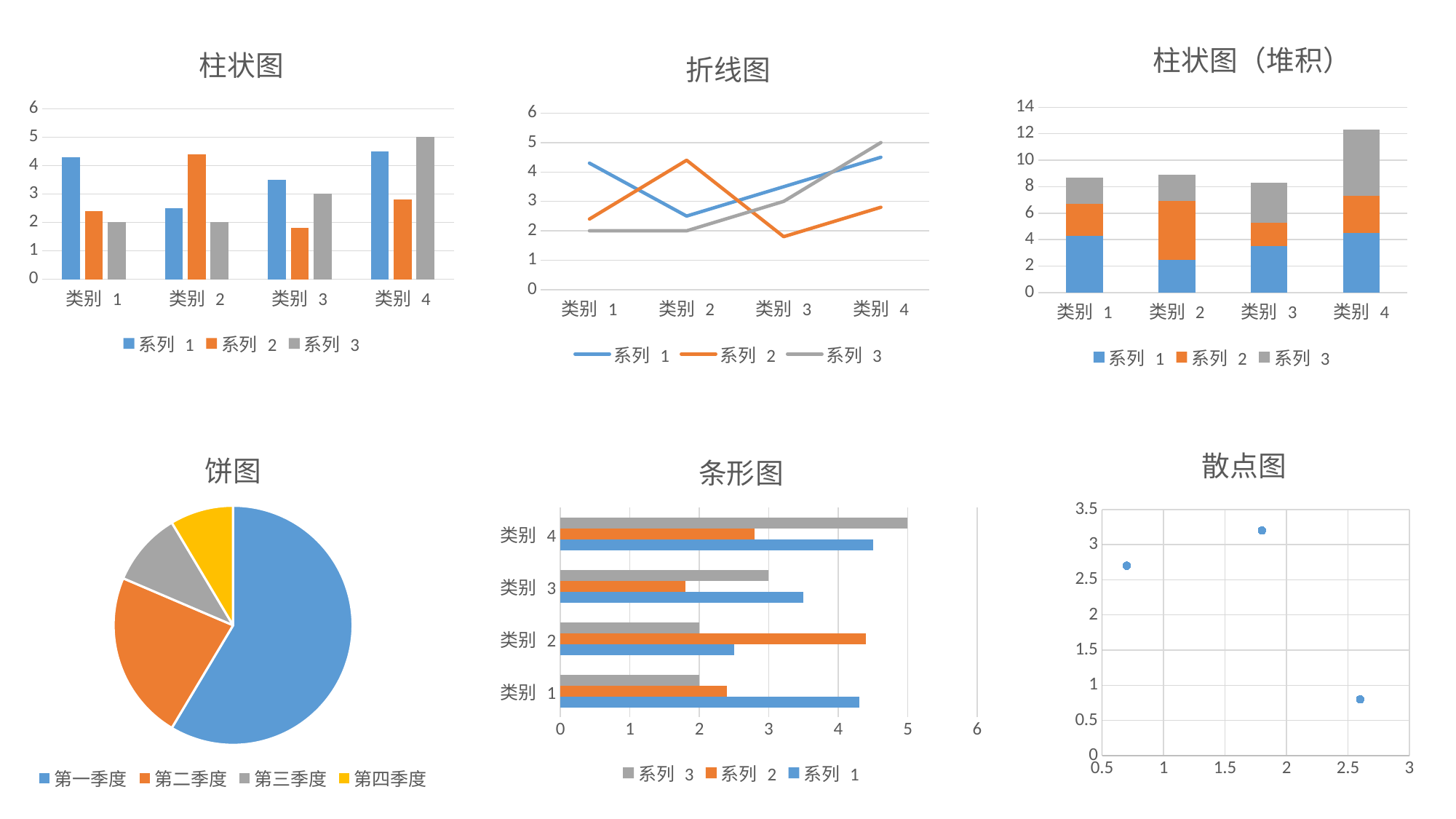

### Chart: 柱状图（堆积）

| Category | 系列 1 | 系列 2 | 系列 3 |
|---|---|---|---|
| 类别 1 | 4.3 | 2.4 | 2.0 |
| 类别 2 | 2.5 | 4.4 | 2.0 |
| 类别 3 | 3.5 | 1.8 | 3.0 |
| 类别 4 | 4.5 | 2.8 | 5.0 |

### Chart: 柱状图

| Category | 系列 1 | 系列 2 | 系列 3 |
|---|---|---|---|
| 类别 1 | 4.3 | 2.4 | 2.0 |
| 类别 2 | 2.5 | 4.4 | 2.0 |
| 类别 3 | 3.5 | 1.8 | 3.0 |
| 类别 4 | 4.5 | 2.8 | 5.0 |

### Chart: 折线图

| Category | 系列 1 | 系列 2 | 系列 3 |
|---|---|---|---|
| 类别 1 | 4.3 | 2.4 | 2.0 |
| 类别 2 | 2.5 | 4.4 | 2.0 |
| 类别 3 | 3.5 | 1.8 | 3.0 |
| 类别 4 | 4.5 | 2.8 | 5.0 |

### Chart: 散点图

| Category | Y 值 |
|---|---|

### Chart: 饼图

| Category | 销售额 |
|---|---|
| 第一季度 | 8.2 |
| 第二季度 | 3.2 |
| 第三季度 | 1.4 |
| 第四季度 | 1.2 |

### Chart: 条形图

| Category | 系列 1 | 系列 2 | 系列 3 |
|---|---|---|---|
| 类别 1 | 4.3 | 2.4 | 2.0 |
| 类别 2 | 2.5 | 4.4 | 2.0 |
| 类别 3 | 3.5 | 1.8 | 3.0 |
| 类别 4 | 4.5 | 2.8 | 5.0 |